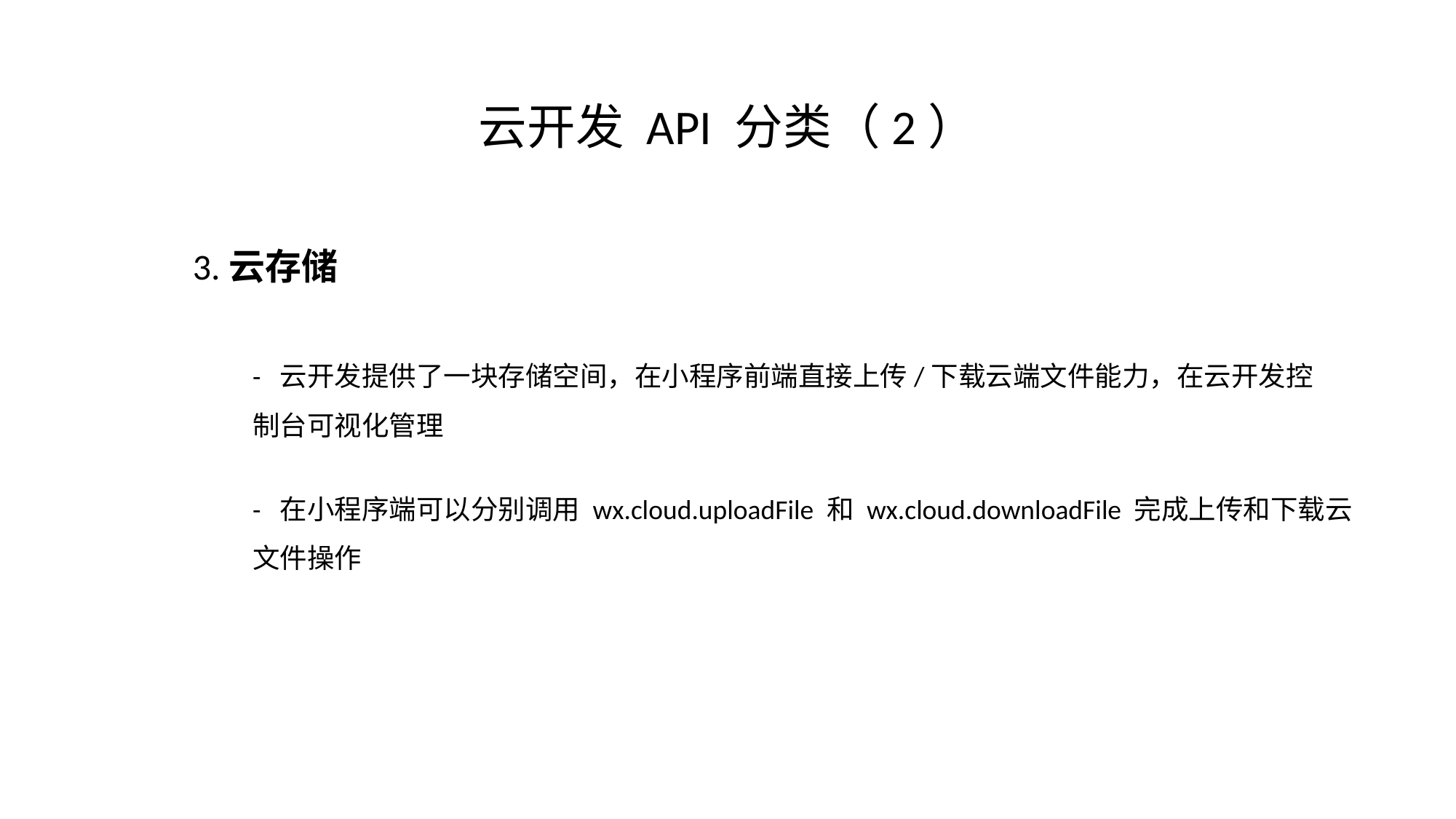

# 云开发 API 分类（2）
3.云存储
-  云开发提供了一块存储空间，在小程序前端直接上传/下载云端文件能力，在云开发控制台可视化管理
-  在小程序端可以分别调用 wx.cloud.uploadFile 和 wx.cloud.downloadFile 完成上传和下载云文件操作